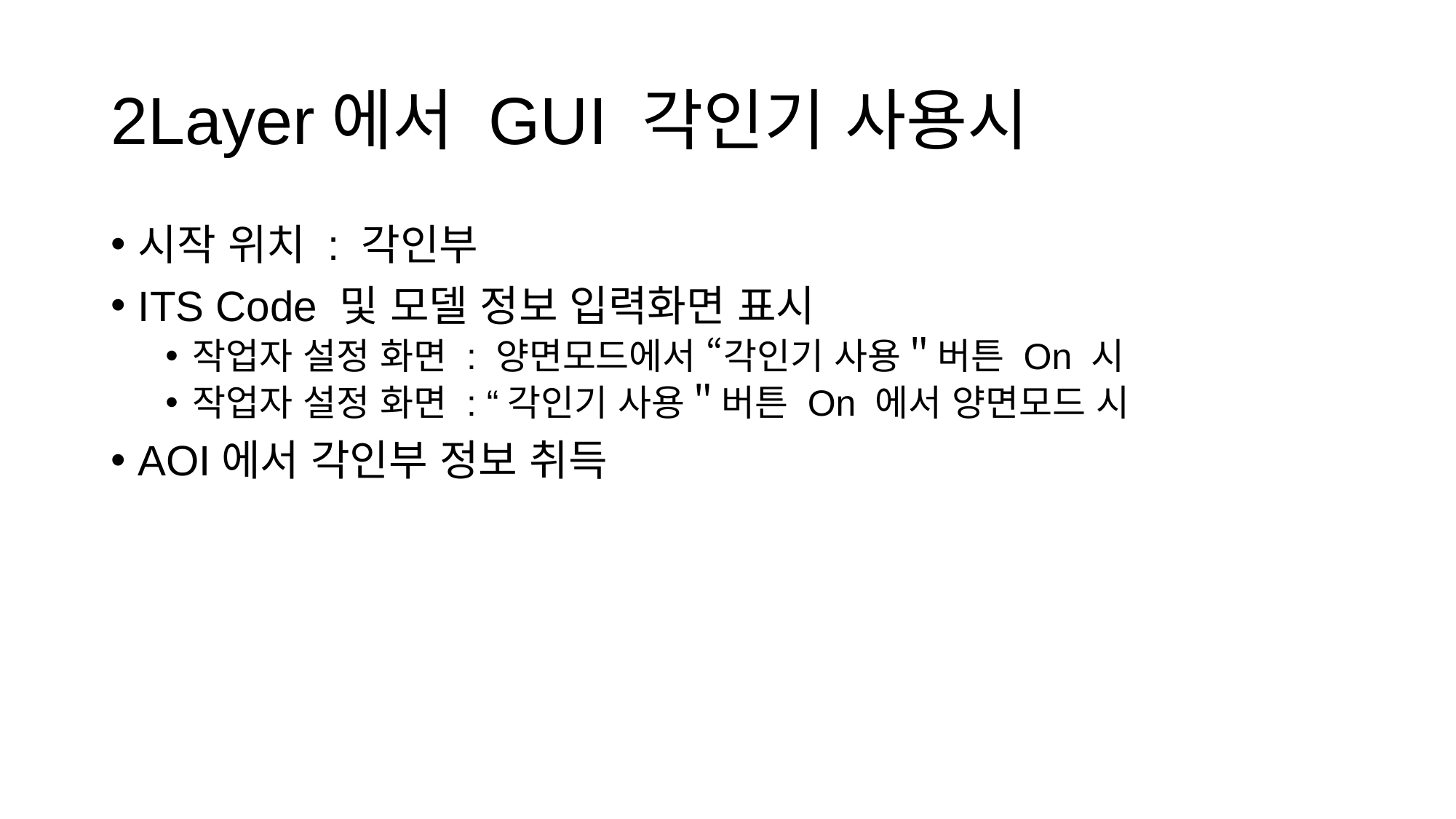

# 2Layer에서 GUI 각인기 사용시
시작 위치 : 각인부
ITS Code 및 모델 정보 입력화면 표시
작업자 설정 화면 : 양면모드에서 “각인기 사용＂버튼 On 시
작업자 설정 화면 : “각인기 사용＂버튼 On 에서 양면모드 시
AOI에서 각인부 정보 취득